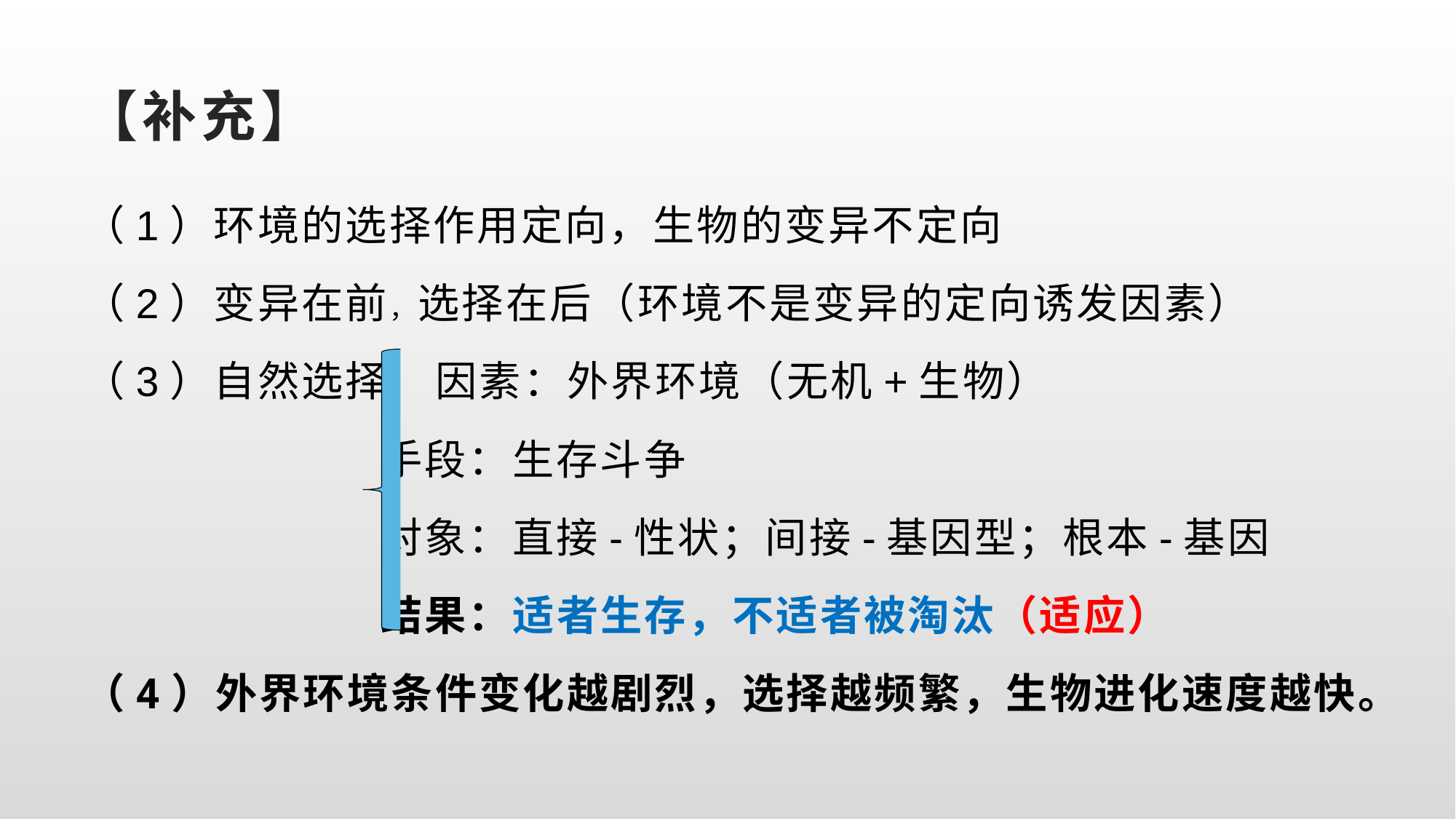

# 【补充】
（1）环境的选择作用定向，生物的变异不定向
（2）变异在前，选择在后（环境不是变异的定向诱发因素）
（3）自然选择    因素：外界环境（无机+生物）
                         手段：生存斗争
                         对象：直接-性状；间接-基因型；根本-基因
                         结果：适者生存，不适者被淘汰（适应）
（4）外界环境条件变化越剧烈，选择越频繁，生物进化速度越快。